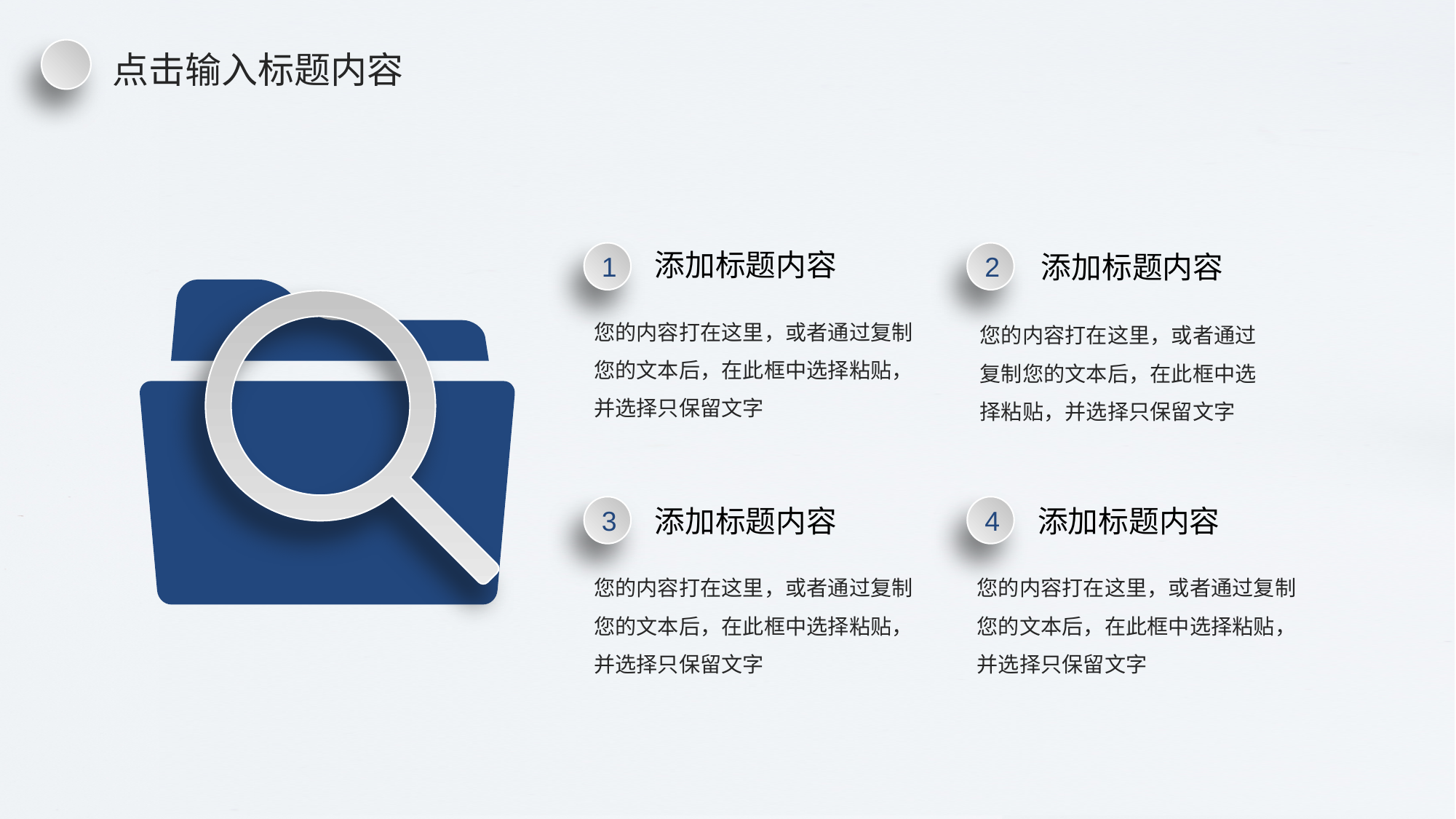

点击输入标题内容

添加标题内容
2
1
添加标题内容

您的内容打在这里，或者通过复制您的文本后，在此框中选择粘贴，并选择只保留文字
您的内容打在这里，或者通过复制您的文本后，在此框中选择粘贴，并选择只保留文字
3
4
添加标题内容
添加标题内容
您的内容打在这里，或者通过复制您的文本后，在此框中选择粘贴，并选择只保留文字
您的内容打在这里，或者通过复制您的文本后，在此框中选择粘贴，并选择只保留文字